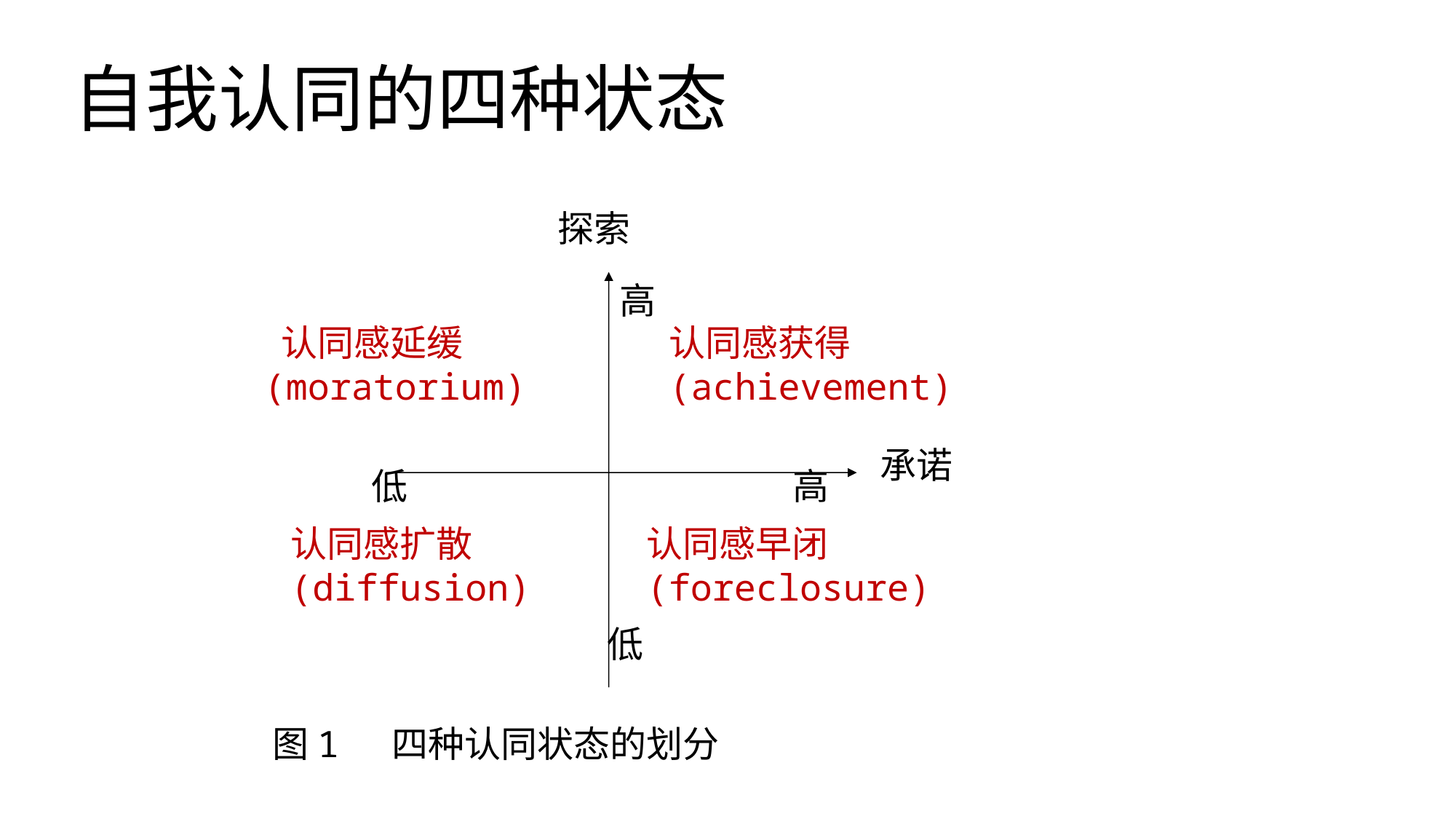

# 自我认同的四种状态
探索

高
 认同感延缓
(moratorium)
认同感获得(achievement)
承诺
低
高

认同感扩散
(diffusion)
认同感早闭
(foreclosure)
     图1  四种认同状态的划分
低